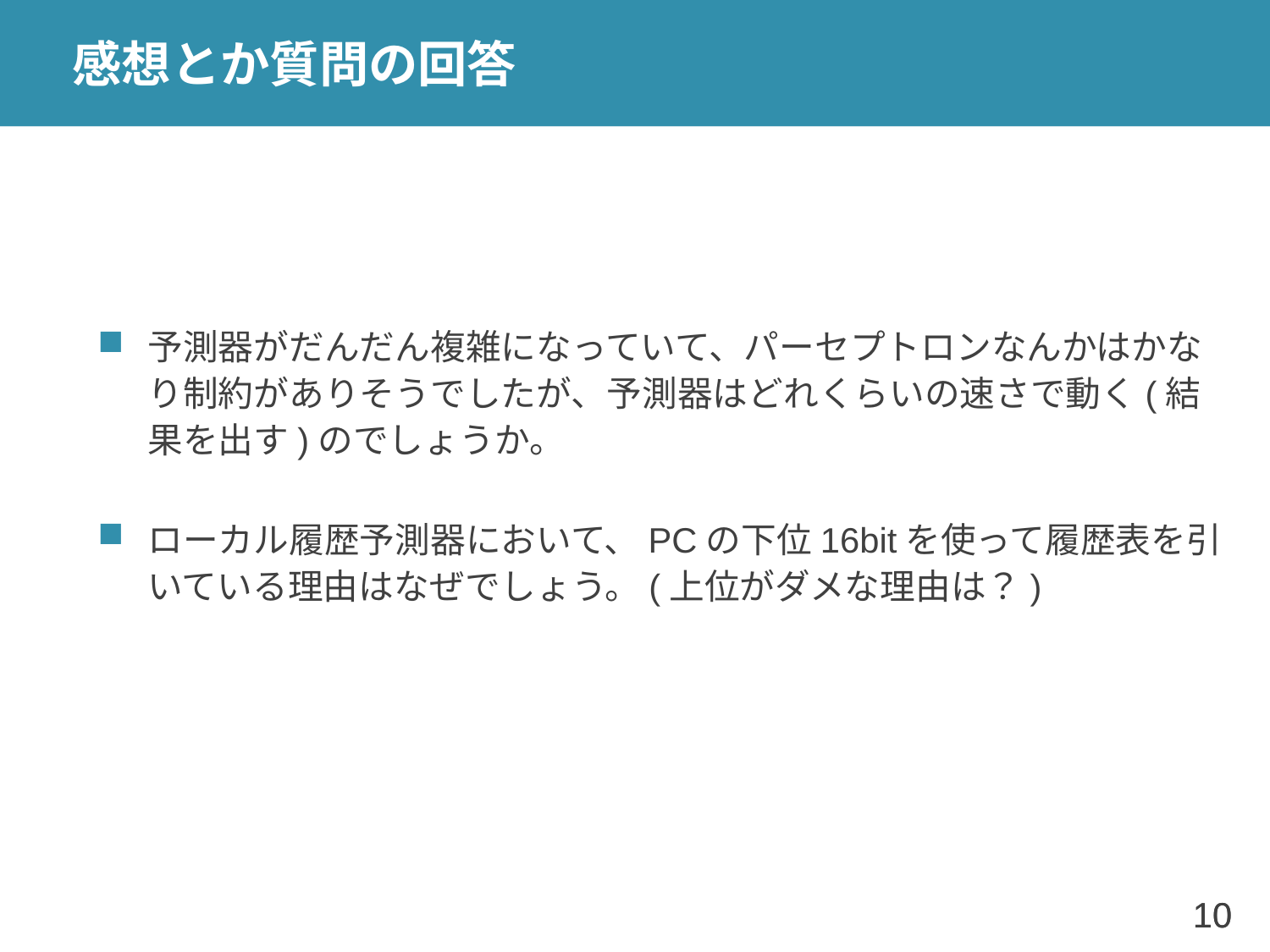

# 感想とか質問の回答
予測器がだんだん複雑になっていて、パーセプトロンなんかはかなり制約がありそうでしたが、予測器はどれくらいの速さで動く(結果を出す)のでしょうか。
ローカル履歴予測器において、PCの下位16bitを使って履歴表を引いている理由はなぜでしょう。(上位がダメな理由は？)